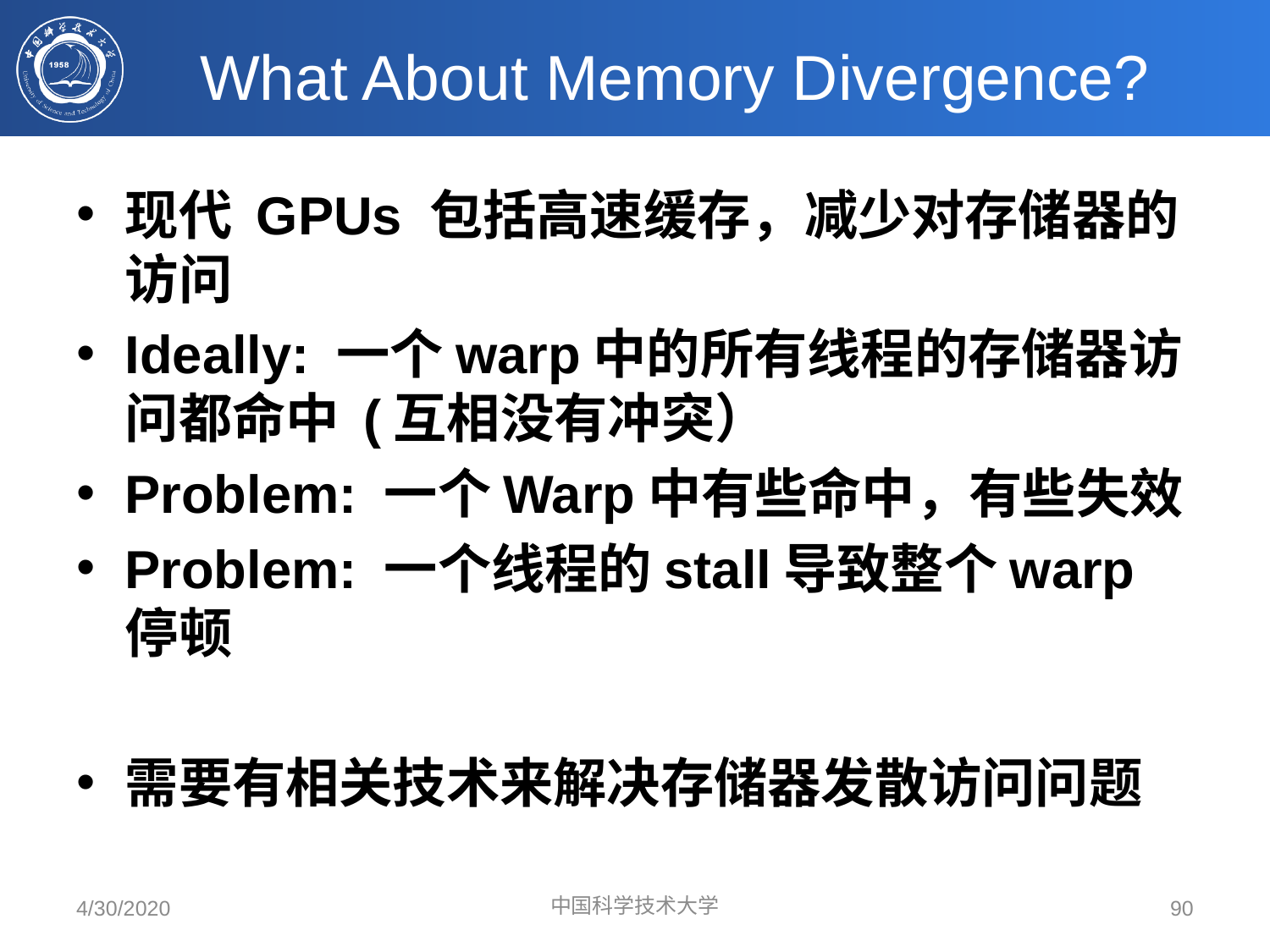

# What About Memory Divergence?
现代 GPUs 包括高速缓存，减少对存储器的访问
Ideally: 一个warp中的所有线程的存储器访问都命中 (互相没有冲突）
Problem: 一个Warp中有些命中，有些失效
Problem: 一个线程的stall导致整个warp停顿

需要有相关技术来解决存储器发散访问问题

4/30/2020
中国科学技术大学
90